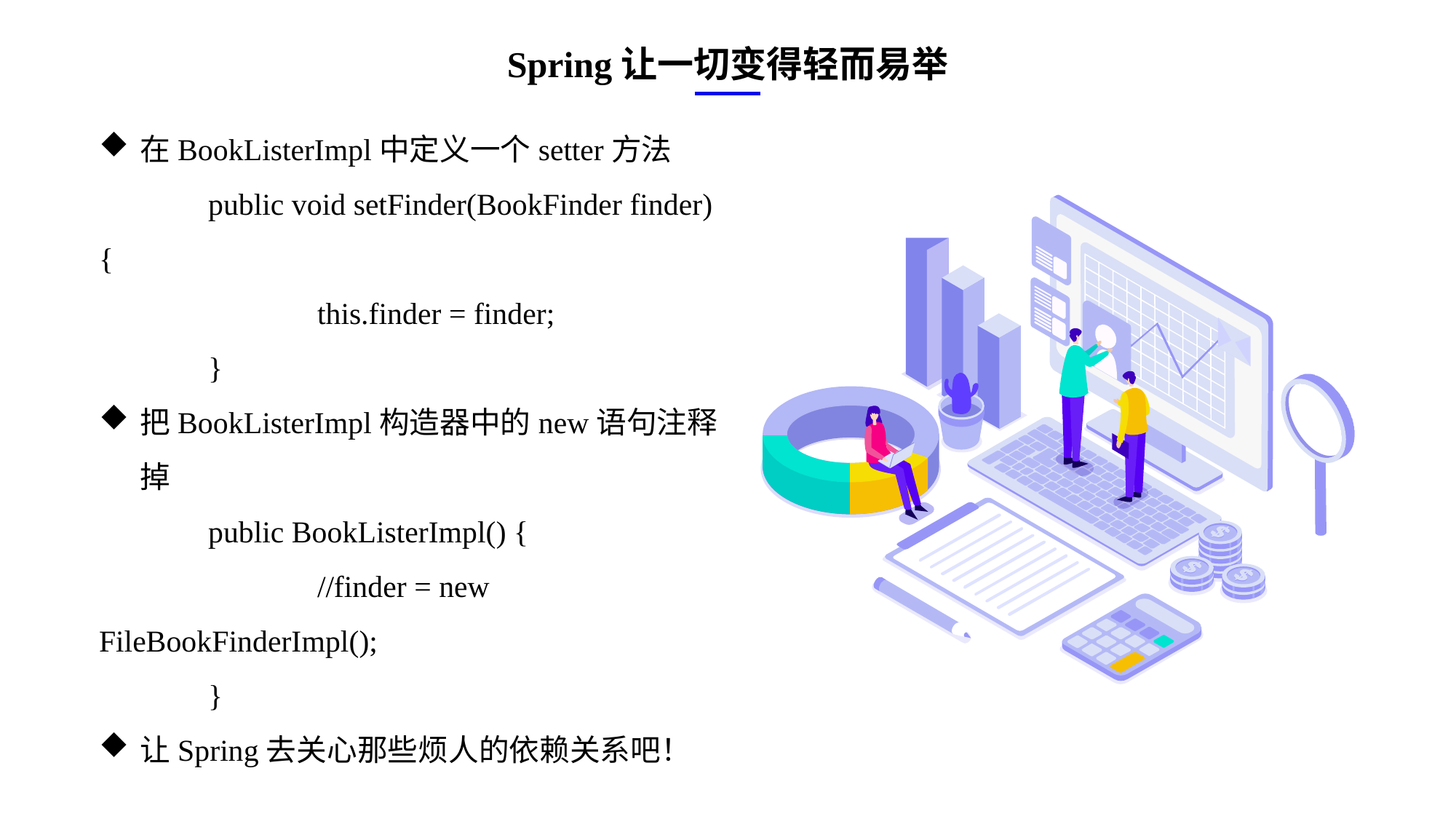

Spring让一切变得轻而易举
在BookListerImpl中定义一个setter方法
	public void setFinder(BookFinder finder) {
		this.finder = finder;
	}
把BookListerImpl构造器中的new语句注释掉
	public BookListerImpl() {
		//finder = new FileBookFinderImpl();
	}
让Spring去关心那些烦人的依赖关系吧！

e7d195523061f1c0ae0eb3eed39d2bcef4622b2499a05fe6567B54A876BEB457BD1EB8EBE9915191D1FA2E860D28D251AB291D9CBBDD28D4BD16020FD75D8281481517FC21E86E4C931520AFA1087E92E357E3DB373CA326F6F926B1A67F681E99E875FFD293B2C32B3919AE4D43F9436862A7DD54F9346DF3662D8AB7319030EF75D53FF682DE13